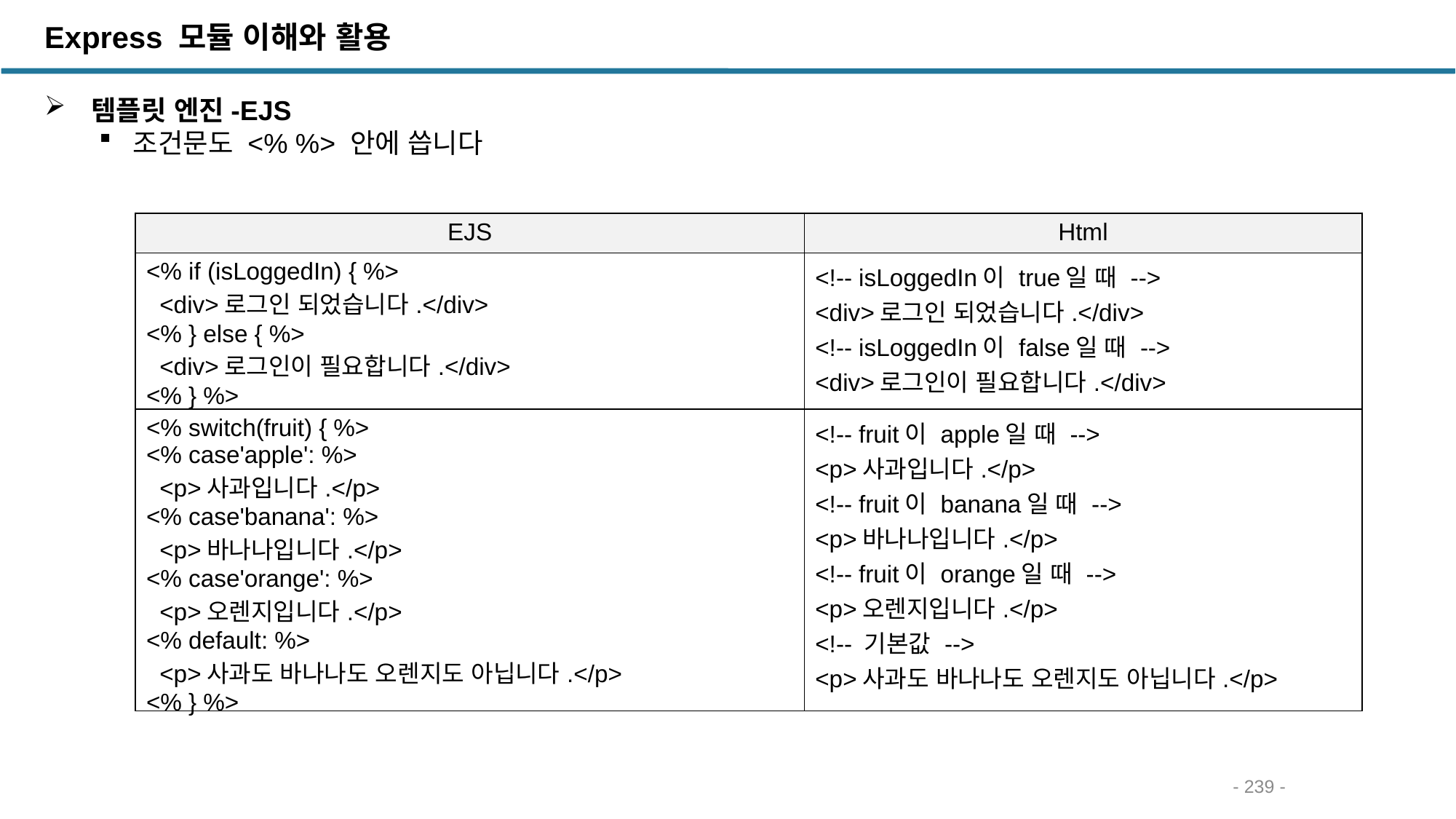

Express 모듈 이해와 활용
 템플릿 엔진-EJS
조건문도 <% %> 안에 씁니다
| EJS | Html |
| --- | --- |
| <% if (isLoggedIn) { %> <div>로그인 되었습니다.</div> <% } else { %> <div>로그인이 필요합니다.</div> <% } %> | <!-- isLoggedIn이 true일 때 --> <div>로그인 되었습니다.</div> <!-- isLoggedIn이 false일 때 --> <div>로그인이 필요합니다.</div> |
| <% switch(fruit) { %> <% case'apple': %> <p>사과입니다.</p> <% case'banana': %> <p>바나나입니다.</p> <% case'orange': %> <p>오렌지입니다.</p> <% default: %> <p>사과도 바나나도 오렌지도 아닙니다.</p> <% } %> | <!-- fruit이 apple일 때 --> <p>사과입니다.</p> <!-- fruit이 banana일 때 --> <p>바나나입니다.</p> <!-- fruit이 orange일 때 --> <p>오렌지입니다.</p> <!-- 기본값 --> <p>사과도 바나나도 오렌지도 아닙니다.</p> |
- 239 -